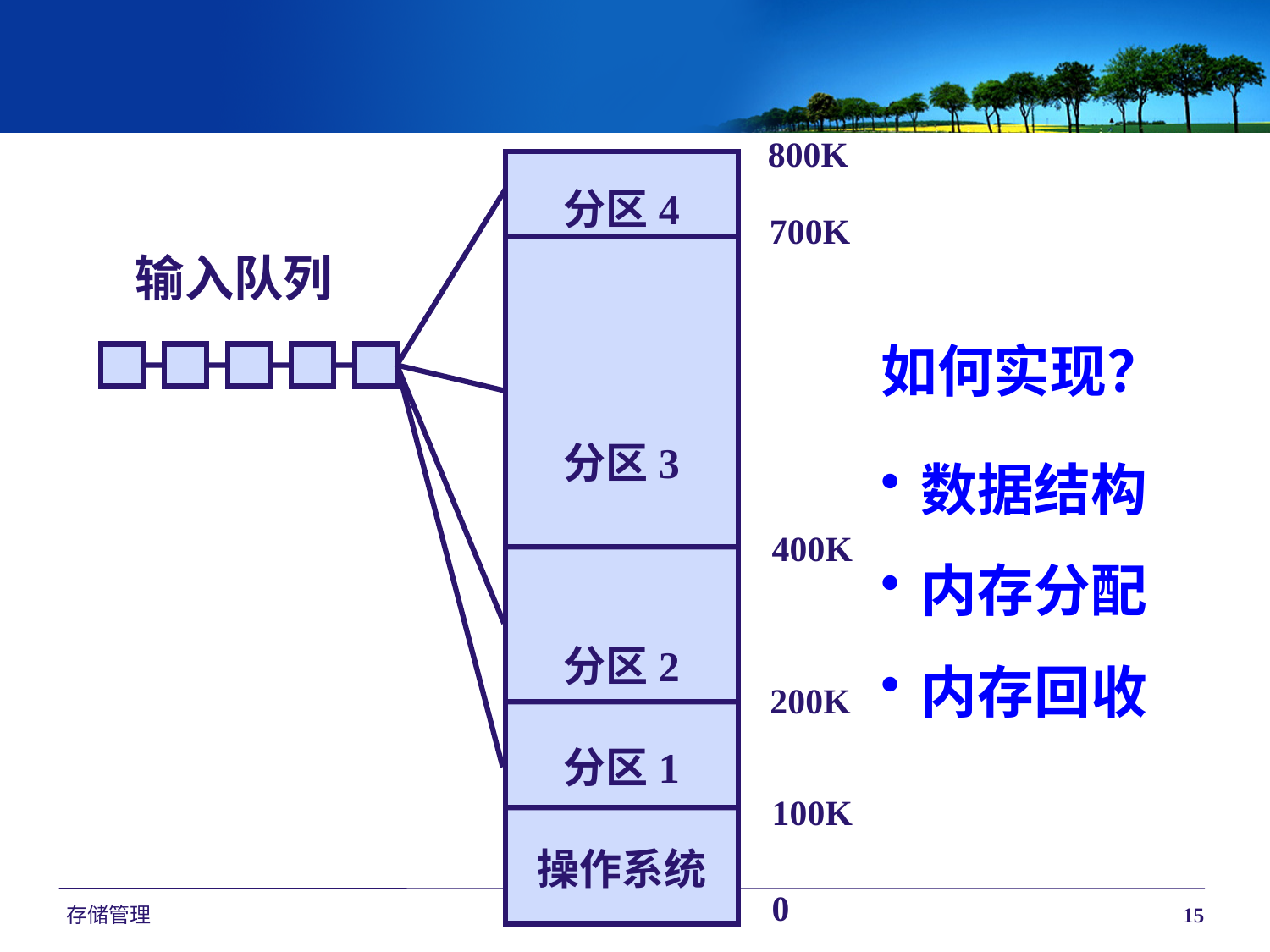

800K
分区4

分区3

分区2

分区1

操作系统

700K
400K
100K
0

200K

  输入队列
如何实现？
数据结构
内存分配
内存回收
存储管理
15